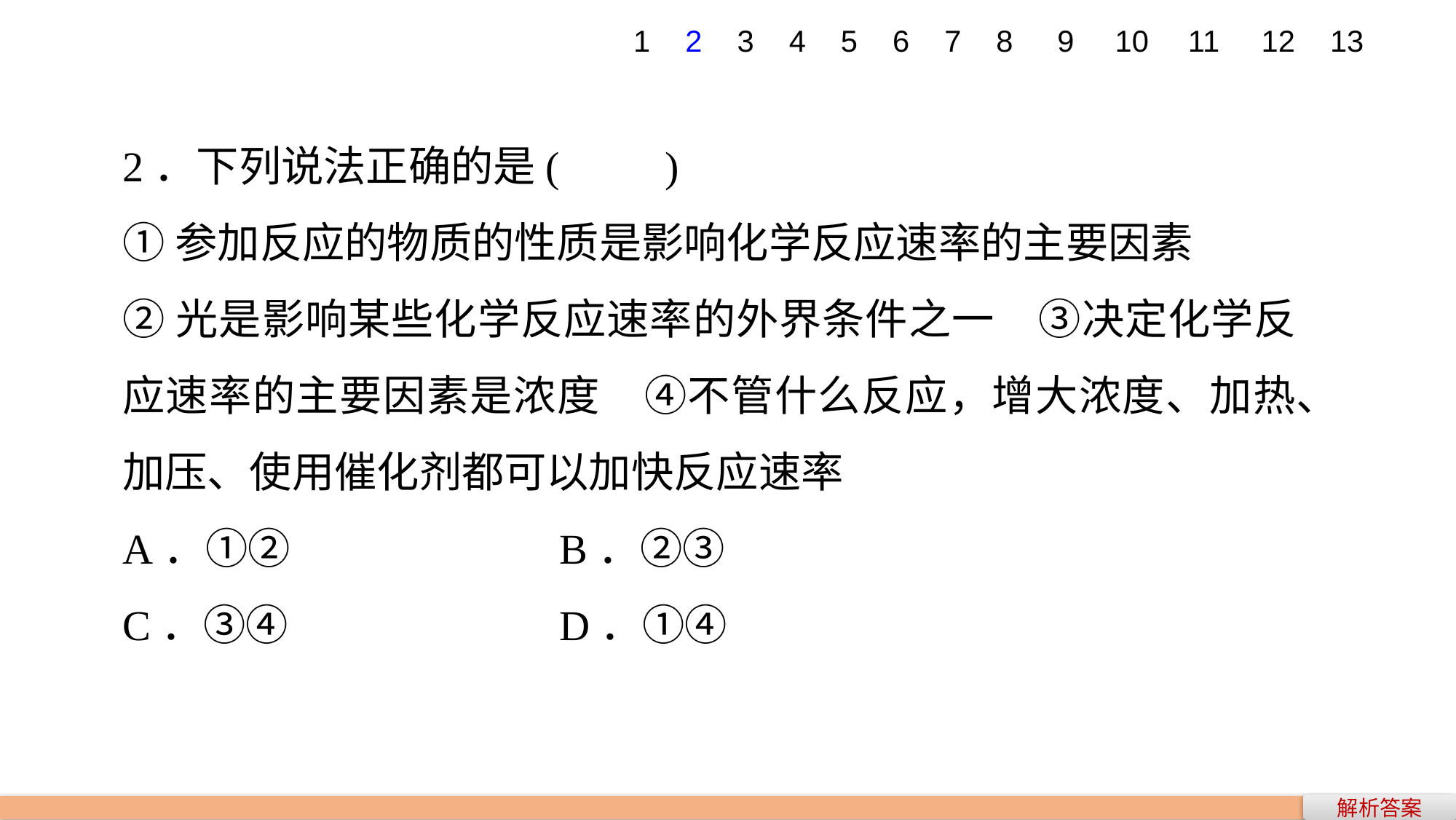

1
2
3
4
5
6
7
8
9
10
11
12
13
2．下列说法正确的是(　　)
①参加反应的物质的性质是影响化学反应速率的主要因素
②光是影响某些化学反应速率的外界条件之一　③决定化学反应速率的主要因素是浓度　④不管什么反应，增大浓度、加热、加压、使用催化剂都可以加快反应速率
A．①②  			B．②③
C．③④ 			D．①④
解析答案